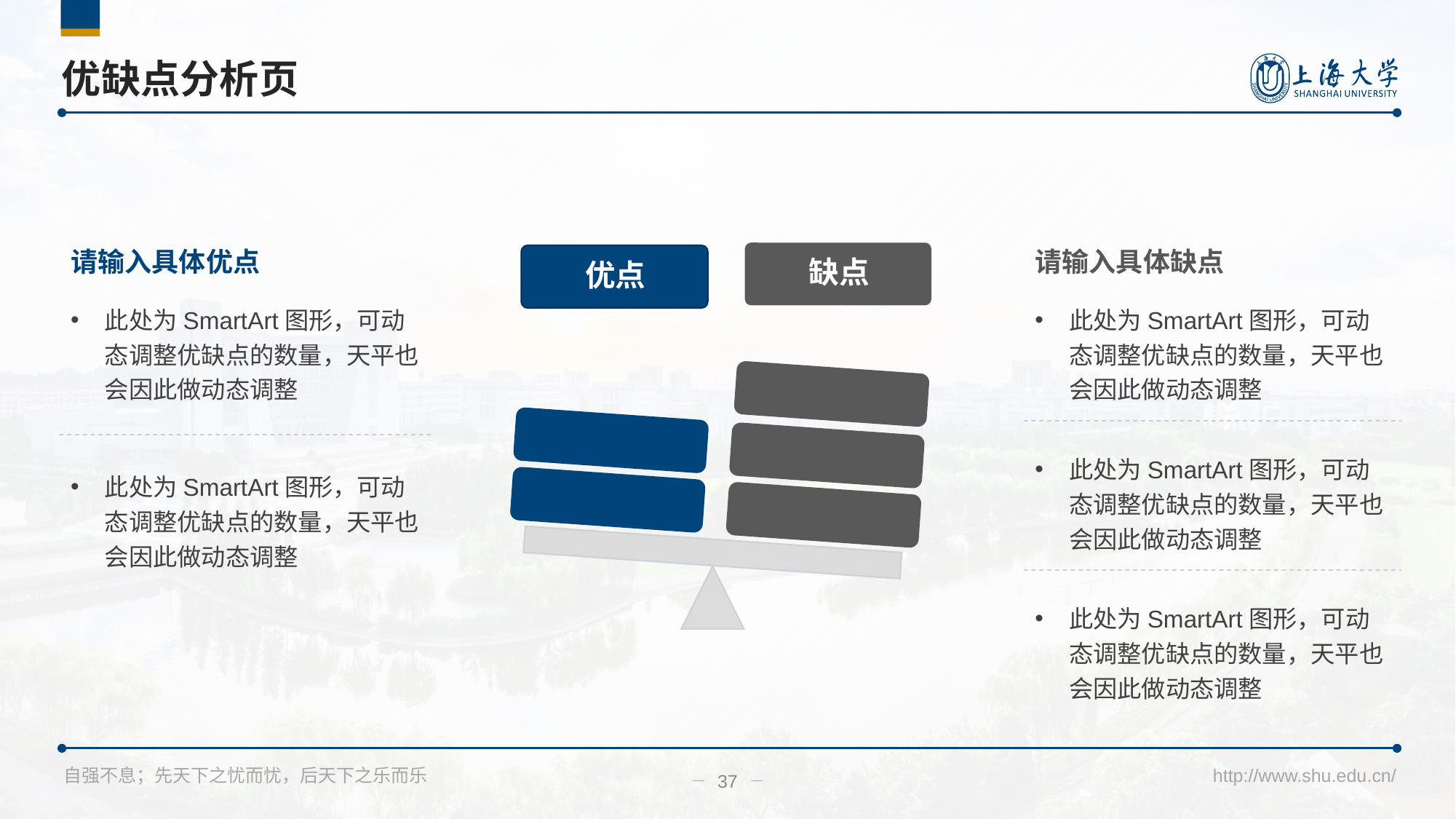

选中具体子模块，在弹出的左侧编辑区域，回车可添加项目；按TAB可改变层级
# 优缺点分析页
优点
缺点

请输入具体优点
请输入具体缺点
此处为SmartArt图形，可动态调整优缺点的数量，天平也会因此做动态调整
此处为SmartArt图形，可动态调整优缺点的数量，天平也会因此做动态调整
此处为SmartArt图形，可动态调整优缺点的数量，天平也会因此做动态调整
此处为SmartArt图形，可动态调整优缺点的数量，天平也会因此做动态调整
此处为SmartArt图形，可动态调整优缺点的数量，天平也会因此做动态调整
37